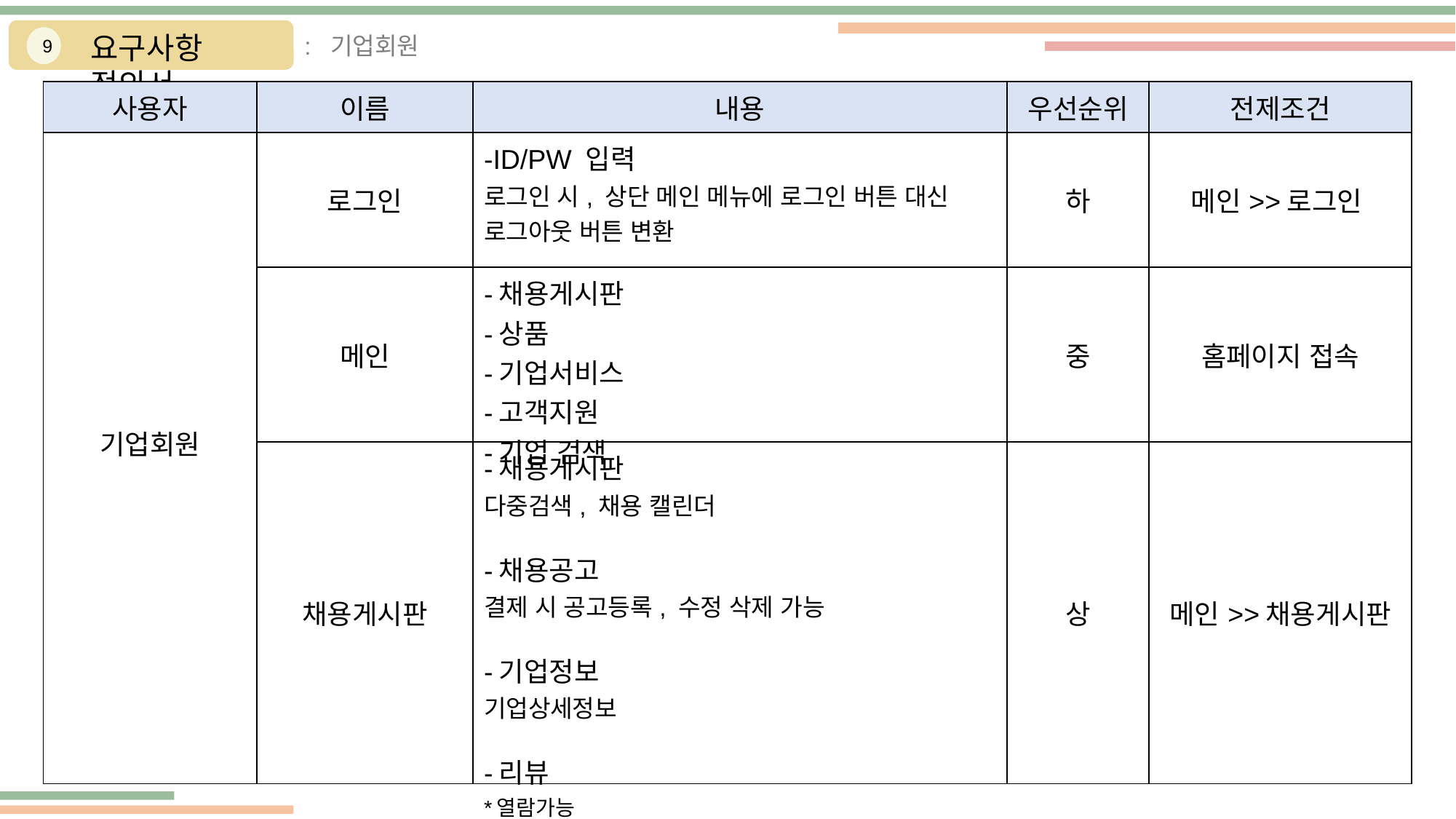

요구사항 정의서
:  기업회원
9

| 사용자 | 이름 | 내용 | 우선순위 | 전제조건 |
| --- | --- | --- | --- | --- |
| 기업회원 | 로그인 | -ID/PW 입력 로그인 시, 상단 메인 메뉴에 로그인 버튼 대신 로그아웃 버튼 변환 | 하 | 메인>>로그인 |
|  | 메인 | -채용게시판 -상품 -기업서비스 -고객지원 -기업 검색 | 중 | 홈페이지 접속 |
|  | 채용게시판 | -채용게시판 다중검색, 채용 캘린더 -채용공고 결제 시 공고등록, 수정 삭제 가능 -기업정보 기업상세정보 -리뷰 \*열람가능 | 상 | 메인>>채용게시판 |